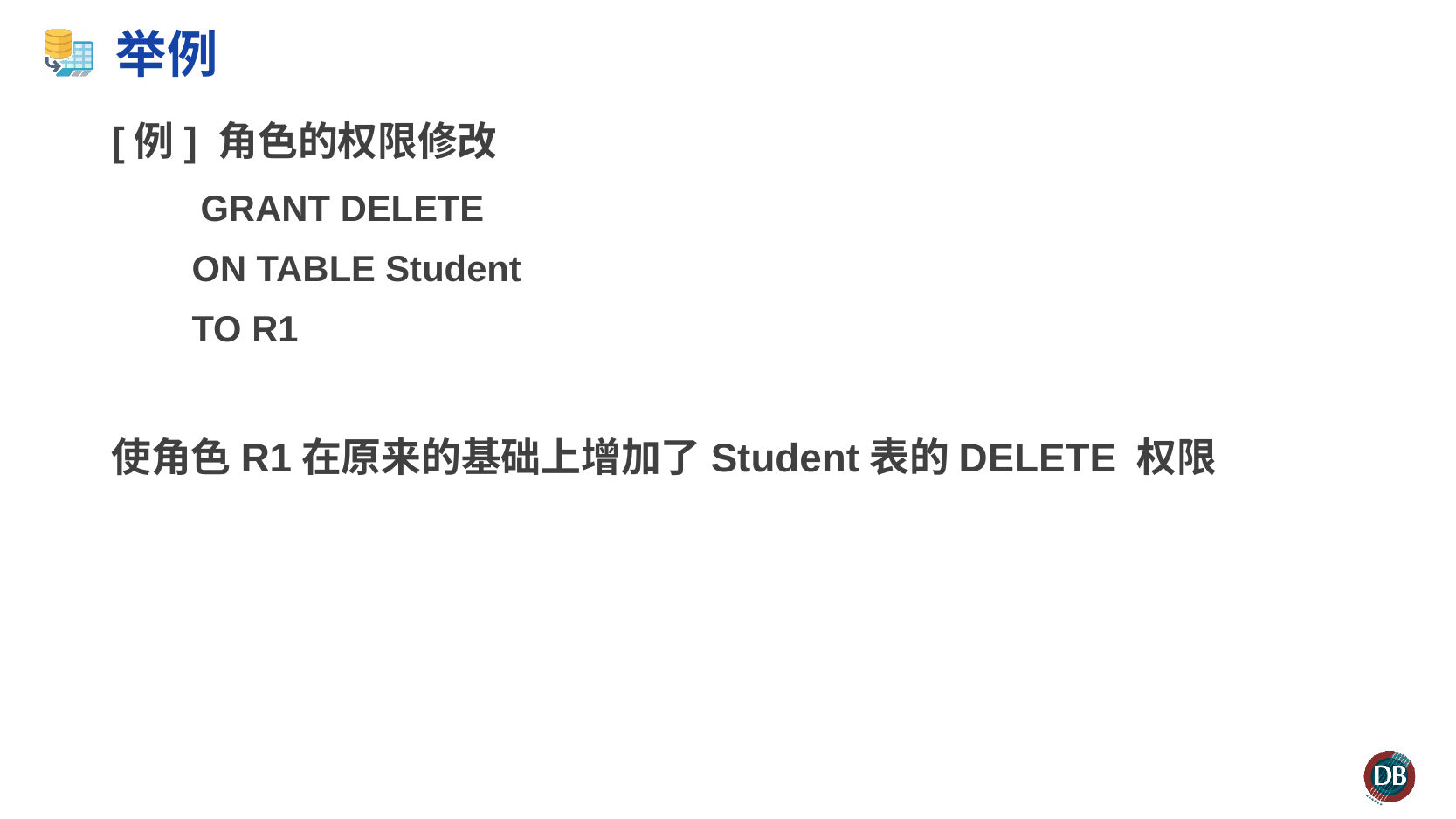

# 举例
[例] 角色的权限修改
        GRANT DELETE
        ON TABLE Student
        TO R1

使角色R1在原来的基础上增加了Student表的DELETE 权限